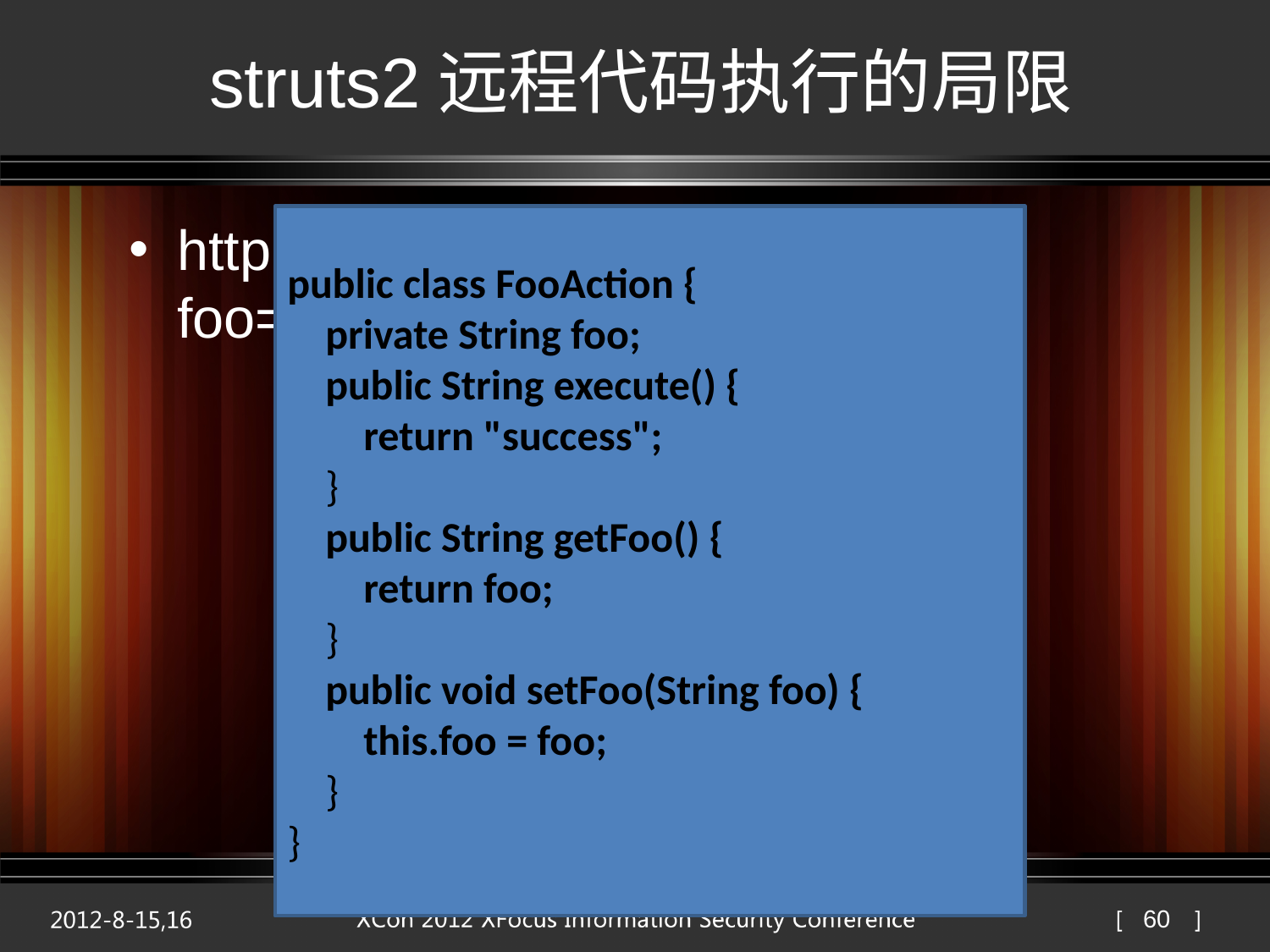

# struts2远程代码执行的局限
public class FooAction {
    private String foo;
    public String execute() {
        return "success";
    }
    public String getFoo() {
        return foo;
    }
    public void setFoo(String foo) {
        this.foo = foo;
    }
}
http://www.inbreak.net/foo.action?foo=aaaaaaaaaaaaaa

60